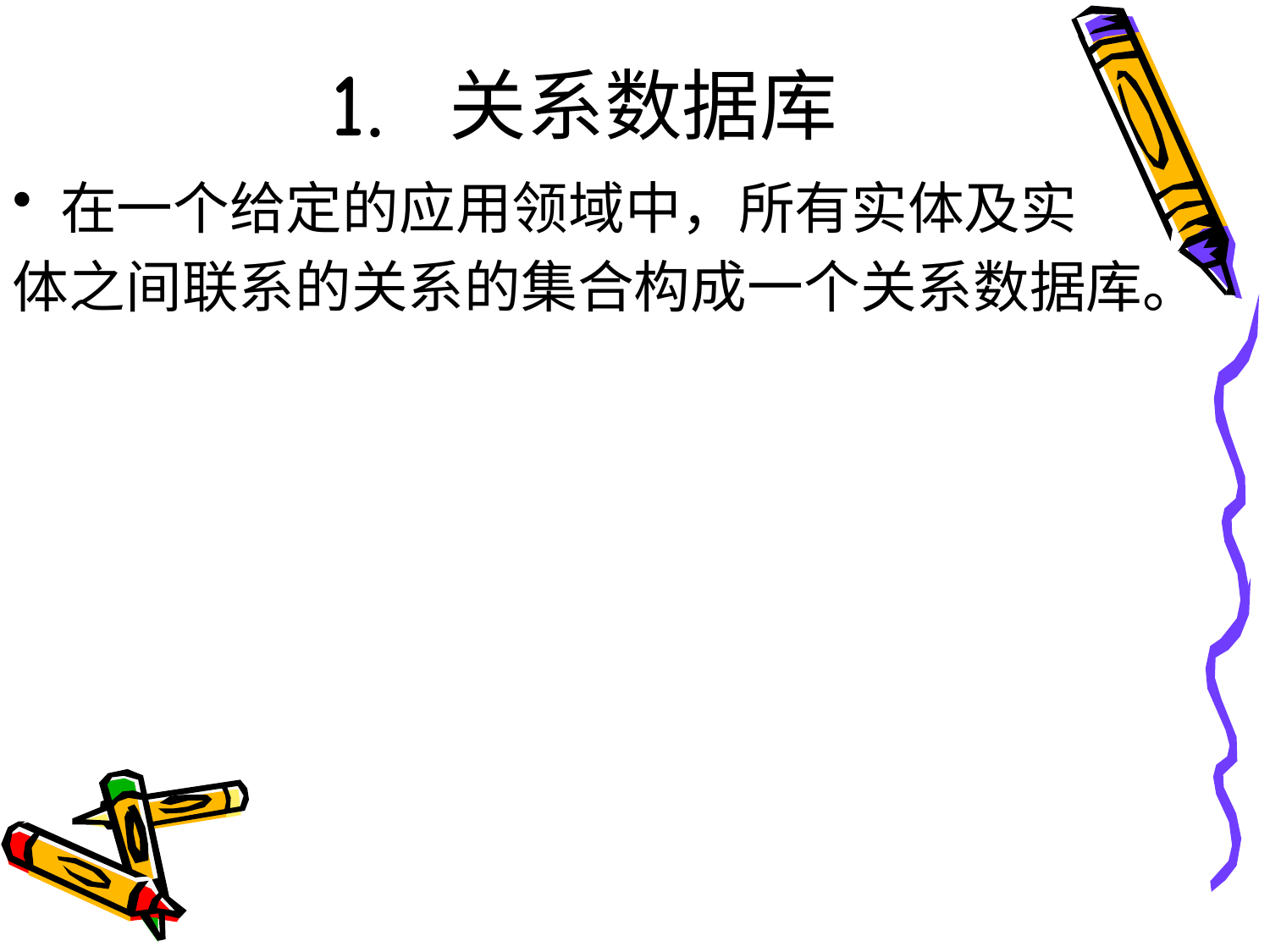

# 1.  关系数据库
在一个给定的应用领域中，所有实体及实
体之间联系的关系的集合构成一个关系数据库。